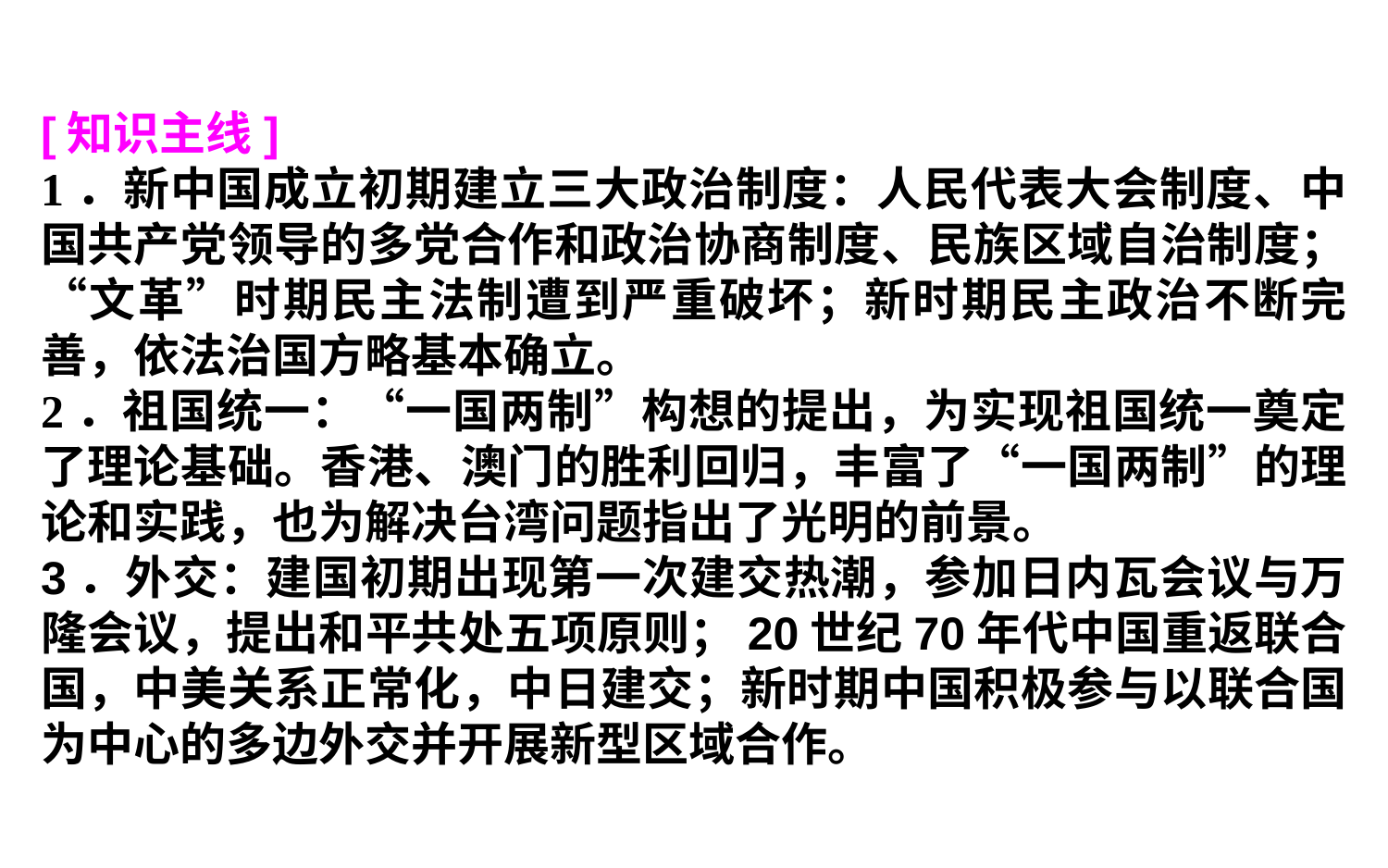

[知识主线]
1．新中国成立初期建立三大政治制度：人民代表大会制度、中国共产党领导的多党合作和政治协商制度、民族区域自治制度；“文革”时期民主法制遭到严重破坏；新时期民主政治不断完善，依法治国方略基本确立。
2．祖国统一：“一国两制”构想的提出，为实现祖国统一奠定了理论基础。香港、澳门的胜利回归，丰富了“一国两制”的理论和实践，也为解决台湾问题指出了光明的前景。
3．外交：建国初期出现第一次建交热潮，参加日内瓦会议与万隆会议，提出和平共处五项原则；20世纪70年代中国重返联合国，中美关系正常化，中日建交；新时期中国积极参与以联合国为中心的多边外交并开展新型区域合作。